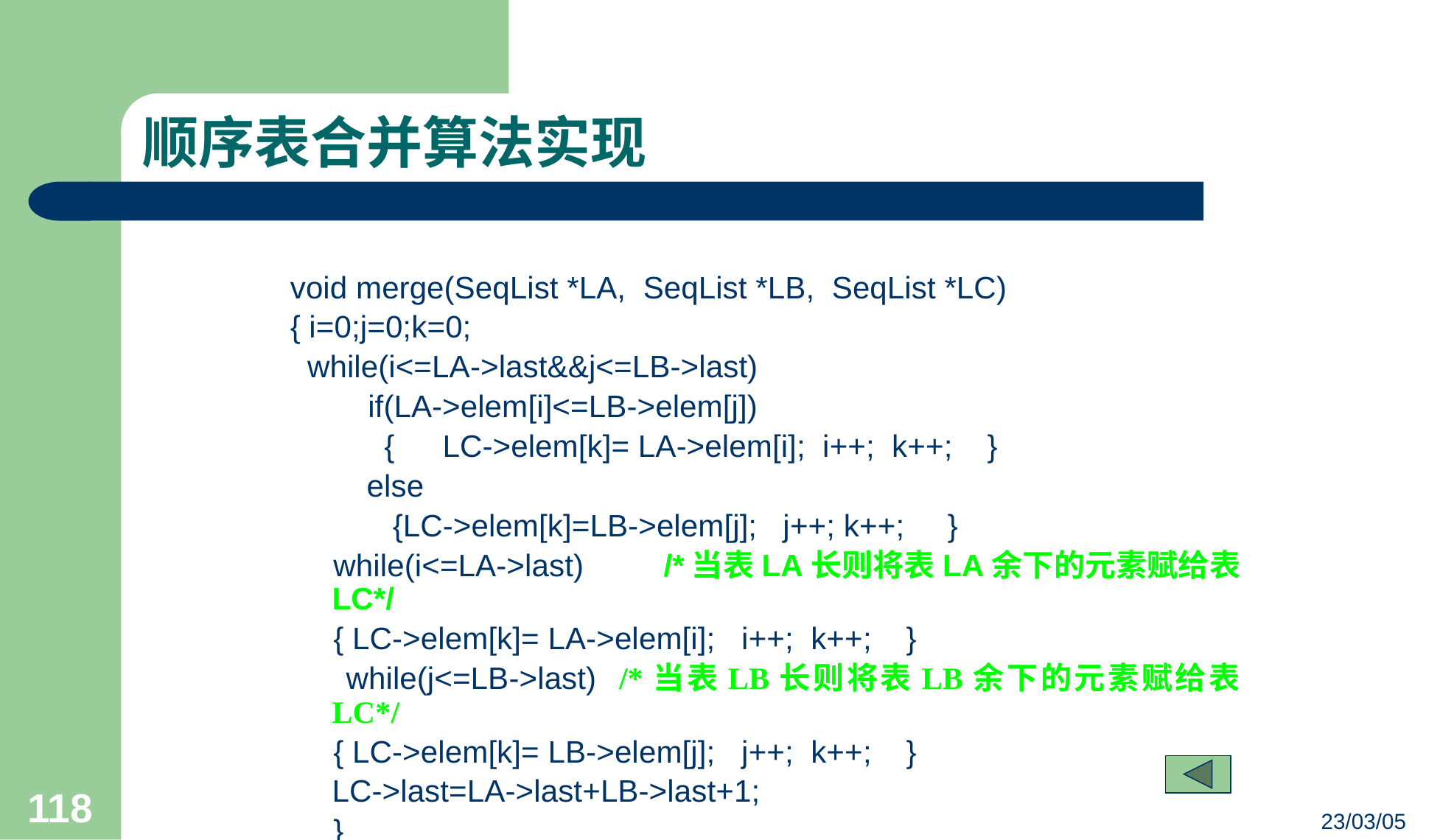

# 顺序表合并算法实现
void merge(SeqList *LA,  SeqList *LB,  SeqList *LC)
{ i=0;j=0;k=0;
  while(i<=LA->last&&j<=LB->last)
         if(LA->elem[i]<=LB->elem[j])
	      {	LC->elem[k]= LA->elem[i];  i++;  k++;    }
	    else
	       {LC->elem[k]=LB->elem[j];   j++; k++;     }
     while(i<=LA->last)	/*当表LA长则将表LA余下的元素赋给表LC*/
     { LC->elem[k]= LA->elem[i];   i++;  k++;    }
     while(j<=LB->last)  /*当表LB长则将表LB余下的元素赋给表LC*/
     { LC->elem[k]= LB->elem[j];   j++;  k++;    }
	LC->last=LA->last+LB->last+1;
     }

118
23/03/05